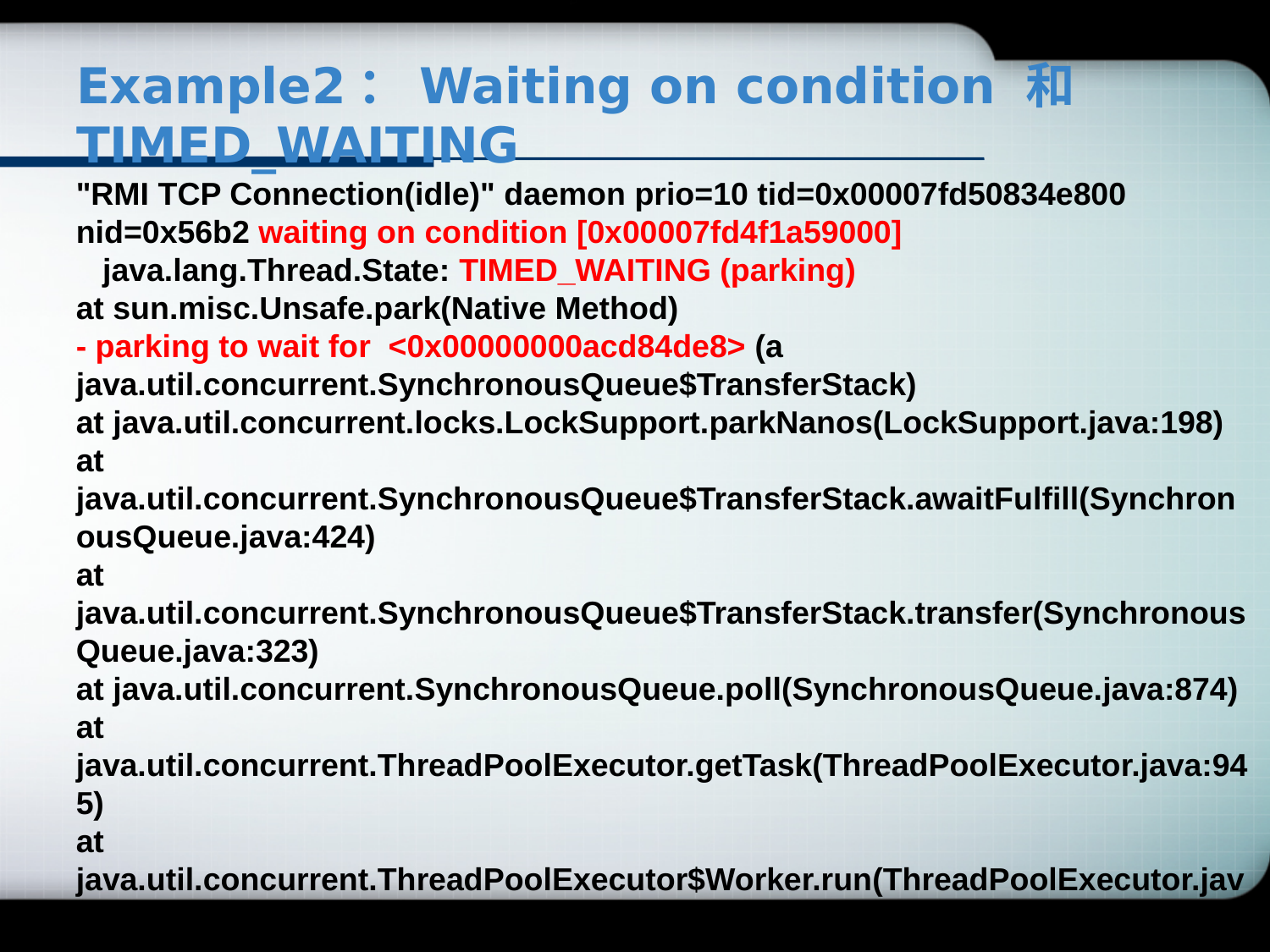

# Example2：Waiting on condition 和 TIMED_WAITING
"RMI TCP Connection(idle)" daemon prio=10 tid=0x00007fd50834e800 nid=0x56b2 waiting on condition [0x00007fd4f1a59000]
   java.lang.Thread.State: TIMED_WAITING (parking)
at sun.misc.Unsafe.park(Native Method)
- parking to wait for  <0x00000000acd84de8> (a java.util.concurrent.SynchronousQueue$TransferStack)
at java.util.concurrent.locks.LockSupport.parkNanos(LockSupport.java:198)
at java.util.concurrent.SynchronousQueue$TransferStack.awaitFulfill(SynchronousQueue.java:424)
at java.util.concurrent.SynchronousQueue$TransferStack.transfer(SynchronousQueue.java:323)
at java.util.concurrent.SynchronousQueue.poll(SynchronousQueue.java:874)
at java.util.concurrent.ThreadPoolExecutor.getTask(ThreadPoolExecutor.java:945)
at java.util.concurrent.ThreadPoolExecutor$Worker.run(ThreadPoolExecutor.java:907)
at java.lang.Thread.run(Thread.java:662)